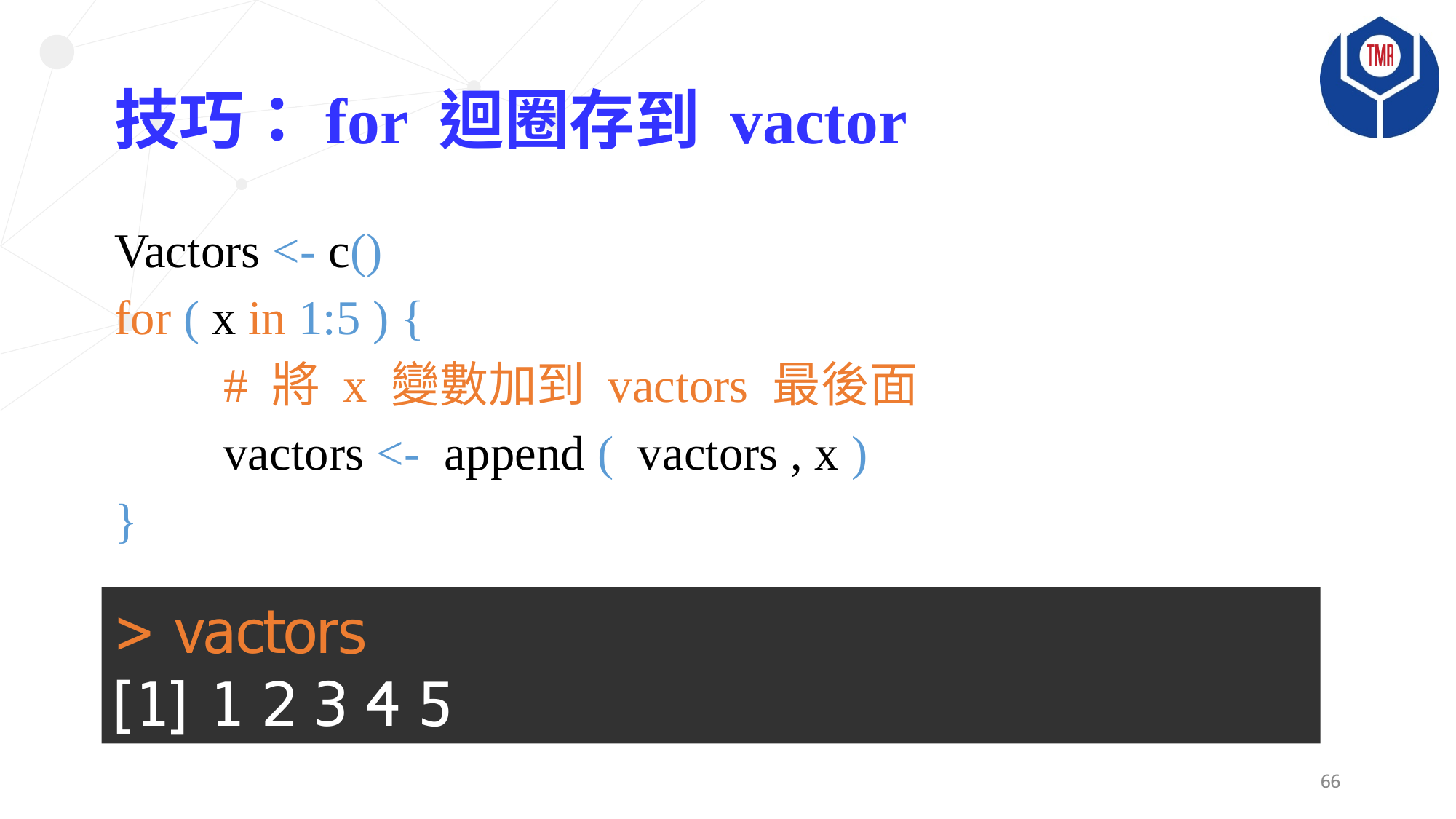

# 技巧：for 迴圈存到 vactor
Vactors <- c()
for ( x in 1:5 ) {
	# 將 x 變數加到 vactors 最後面
	vactors <-  append (  vactors , x )
}
> vactors
[1] 1 2 3 4 5
66